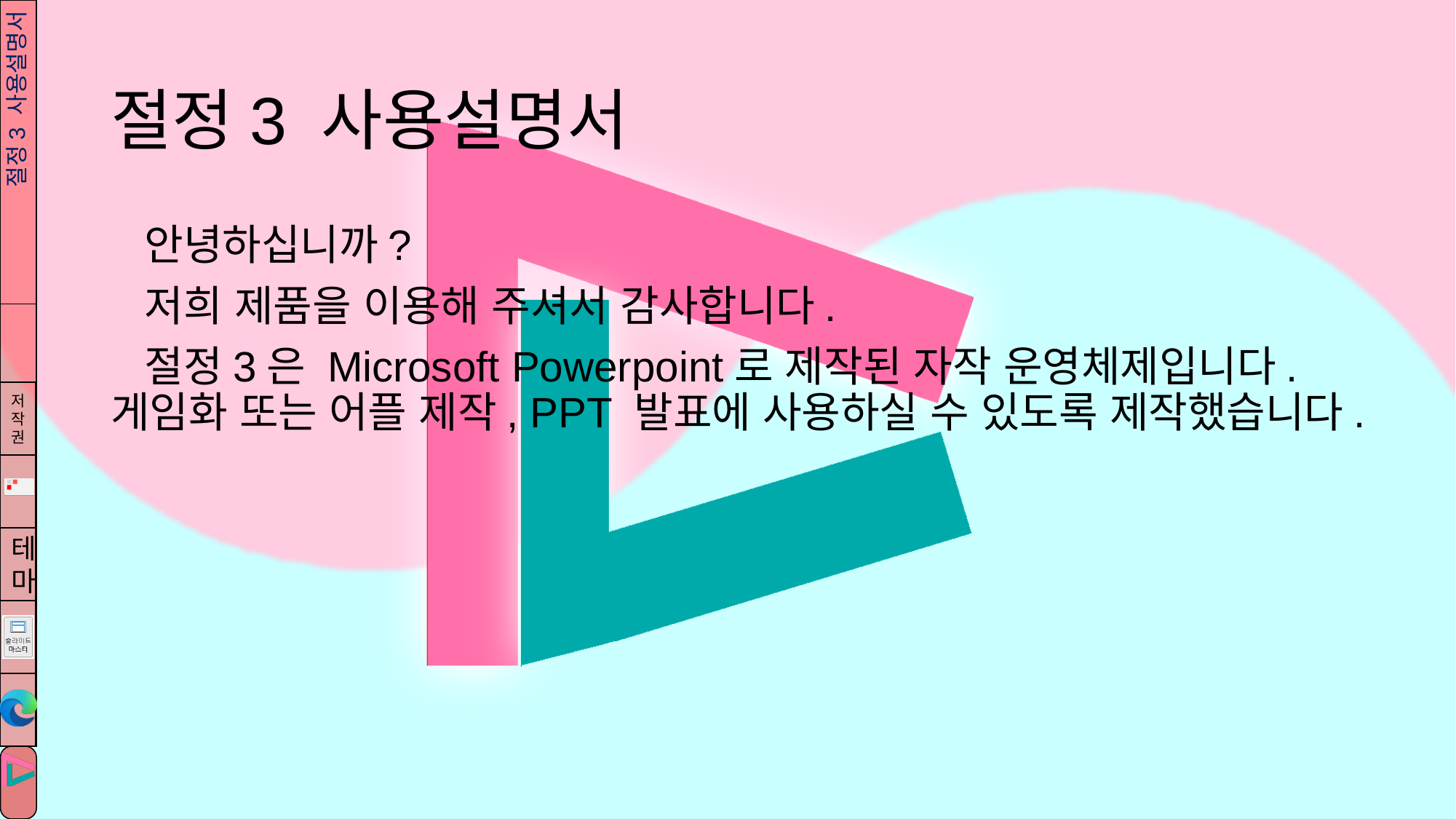

# 절정3 사용설명서
절정3 사용설명서
  안녕하십니까?
  저희 제품을 이용해 주셔서 감사합니다.
  절정3은 Microsoft Powerpoint로 제작된 자작 운영체제입니다. 게임화 또는 어플 제작, PPT 발표에 사용하실 수 있도록 제작했습니다.